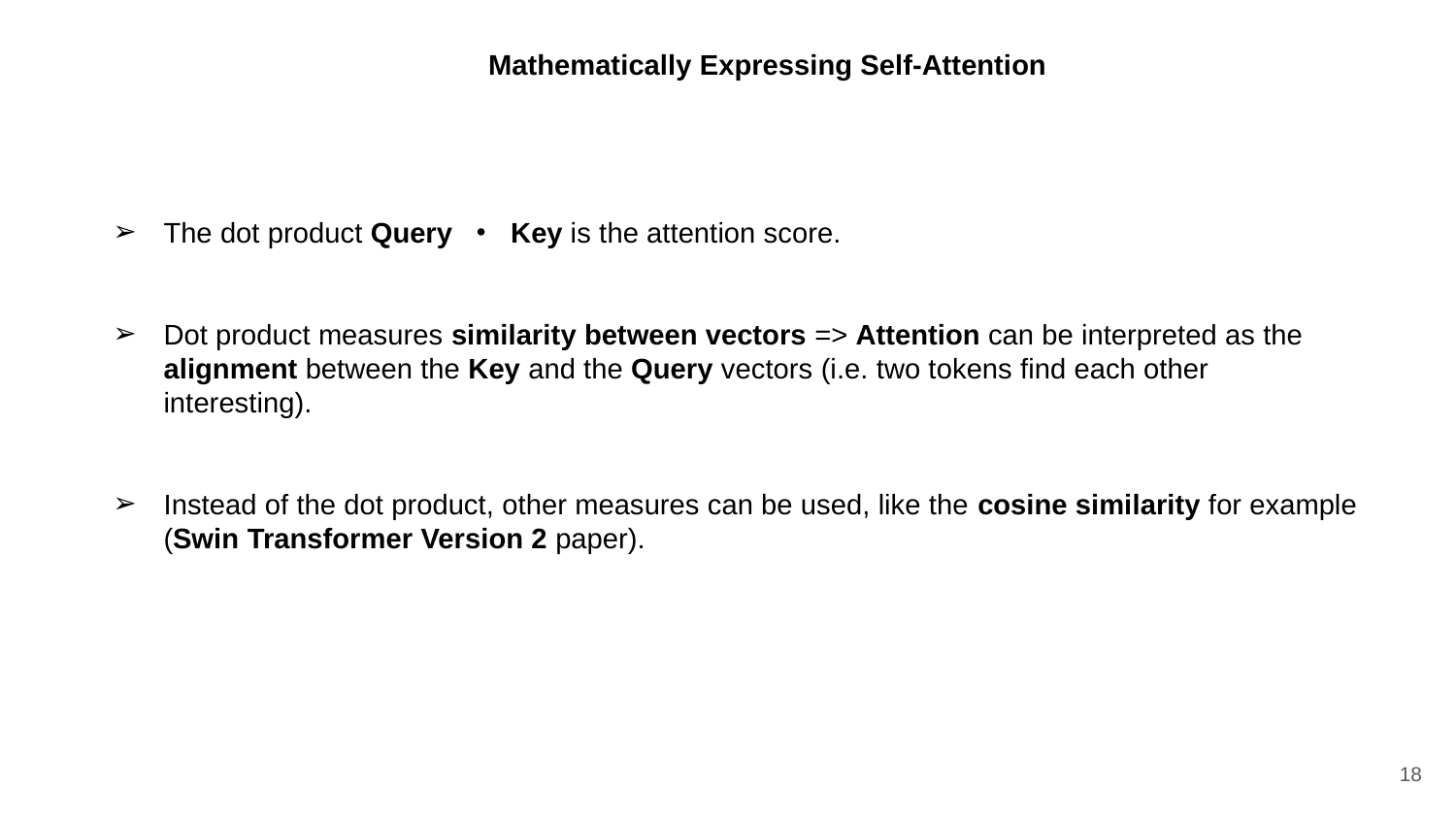

Mathematically Expressing Self-Attention
The dot product Query ・ Key is the attention score.

Dot product measures similarity between vectors => Attention can be interpreted as the alignment between the Key and the Query vectors (i.e. two tokens find each other interesting).

Instead of the dot product, other measures can be used, like the cosine similarity for example (Swin Transformer Version 2 paper).
18